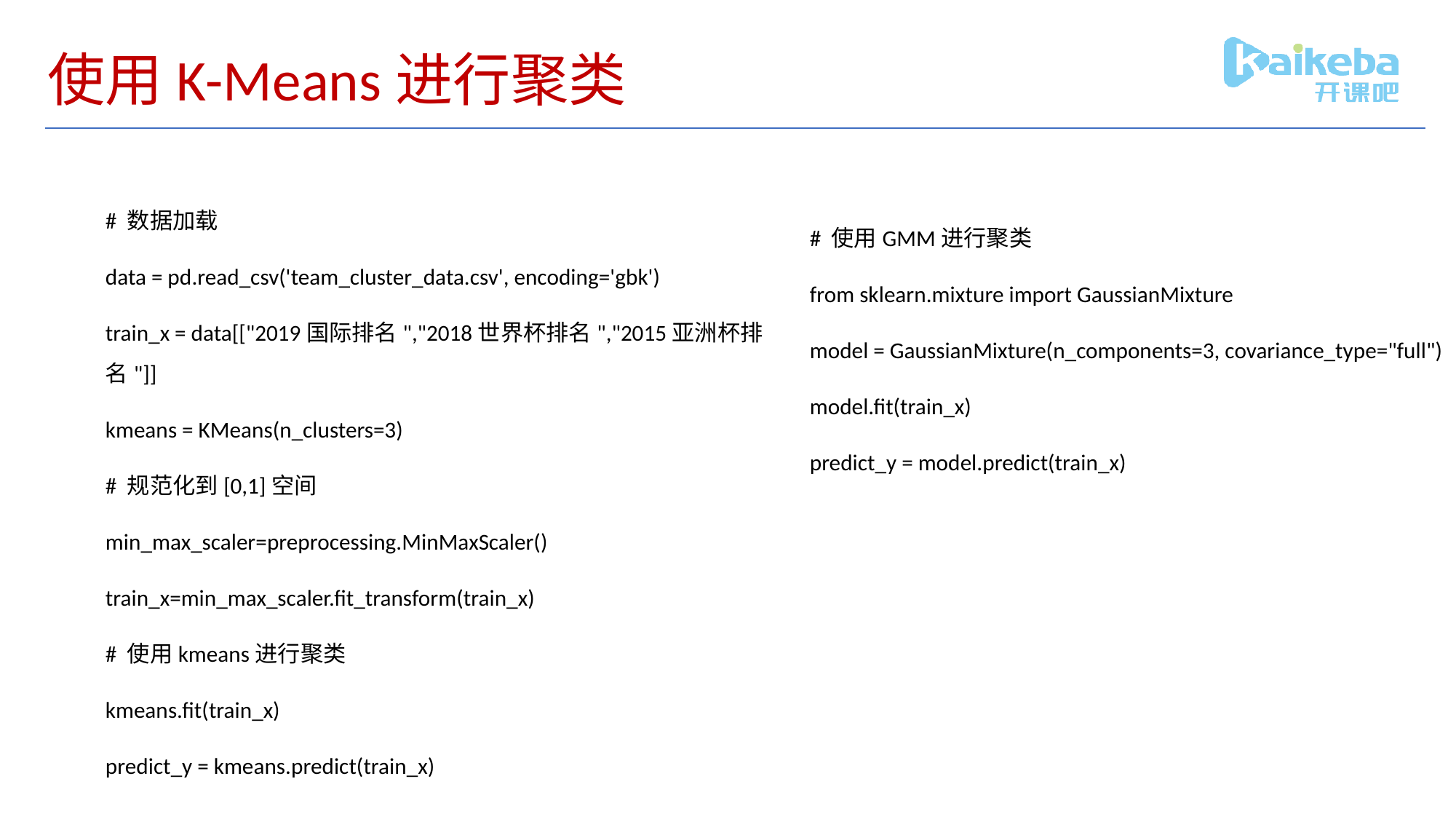

# 使用K-Means进行聚类
# 数据加载
data = pd.read_csv('team_cluster_data.csv', encoding='gbk')
train_x = data[["2019国际排名","2018世界杯排名","2015亚洲杯排名"]]
kmeans = KMeans(n_clusters=3)
# 规范化到[0,1]空间
min_max_scaler=preprocessing.MinMaxScaler()
train_x=min_max_scaler.fit_transform(train_x)
# 使用kmeans进行聚类
kmeans.fit(train_x)
predict_y = kmeans.predict(train_x)
# 使用GMM进行聚类
from sklearn.mixture import GaussianMixture
model = GaussianMixture(n_components=3, covariance_type="full")
model.fit(train_x)
predict_y = model.predict(train_x)